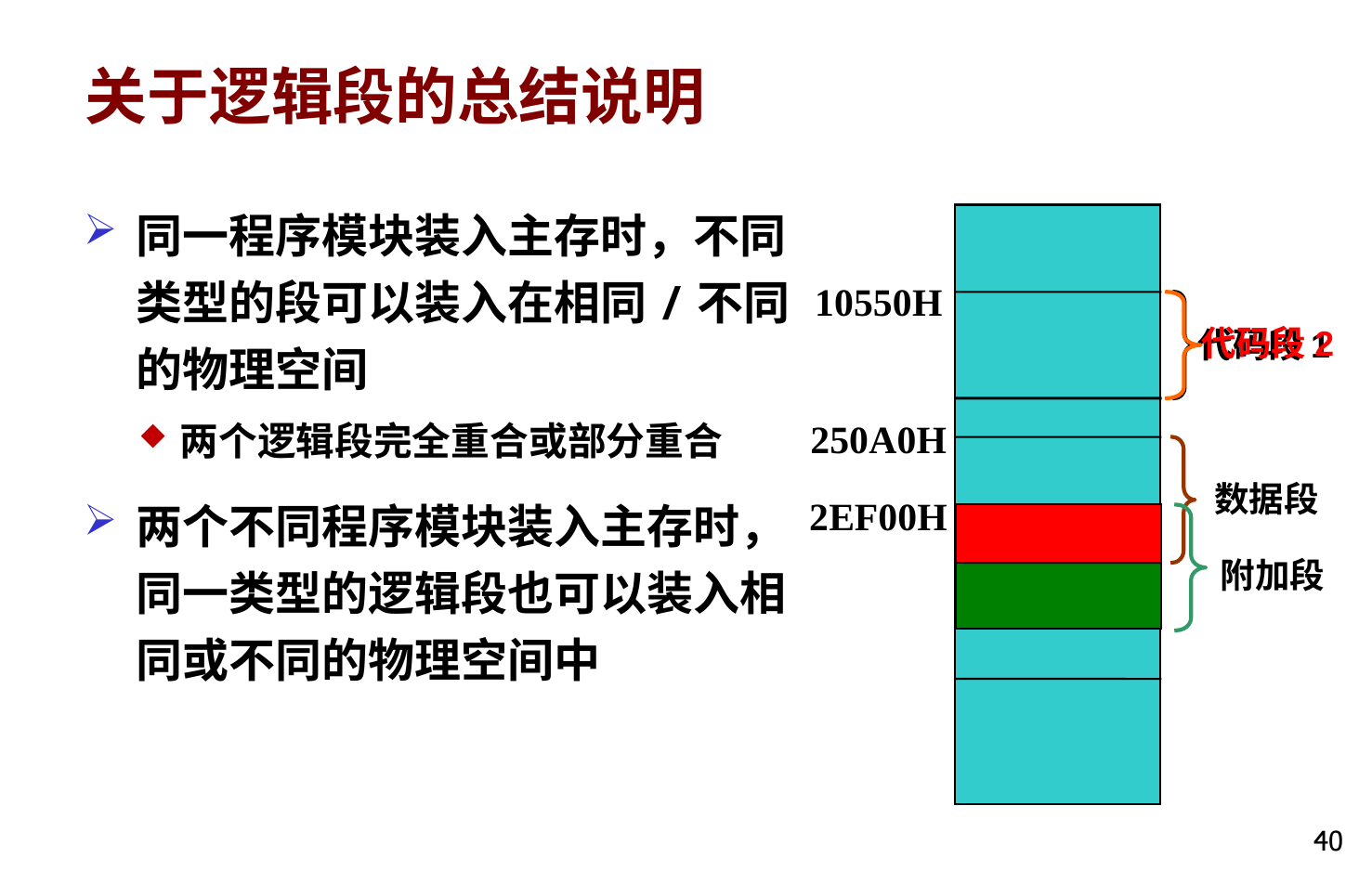

# 关于逻辑段的总结说明
同一程序模块装入主存时，不同类型的段可以装入在相同/不同的物理空间
两个逻辑段完全重合或部分重合
两个不同程序模块装入主存时，同一类型的逻辑段也可以装入相同或不同的物理空间中

10550H

代码段2
代码段1

250A0H

数据段
2EF00H

附加段

40